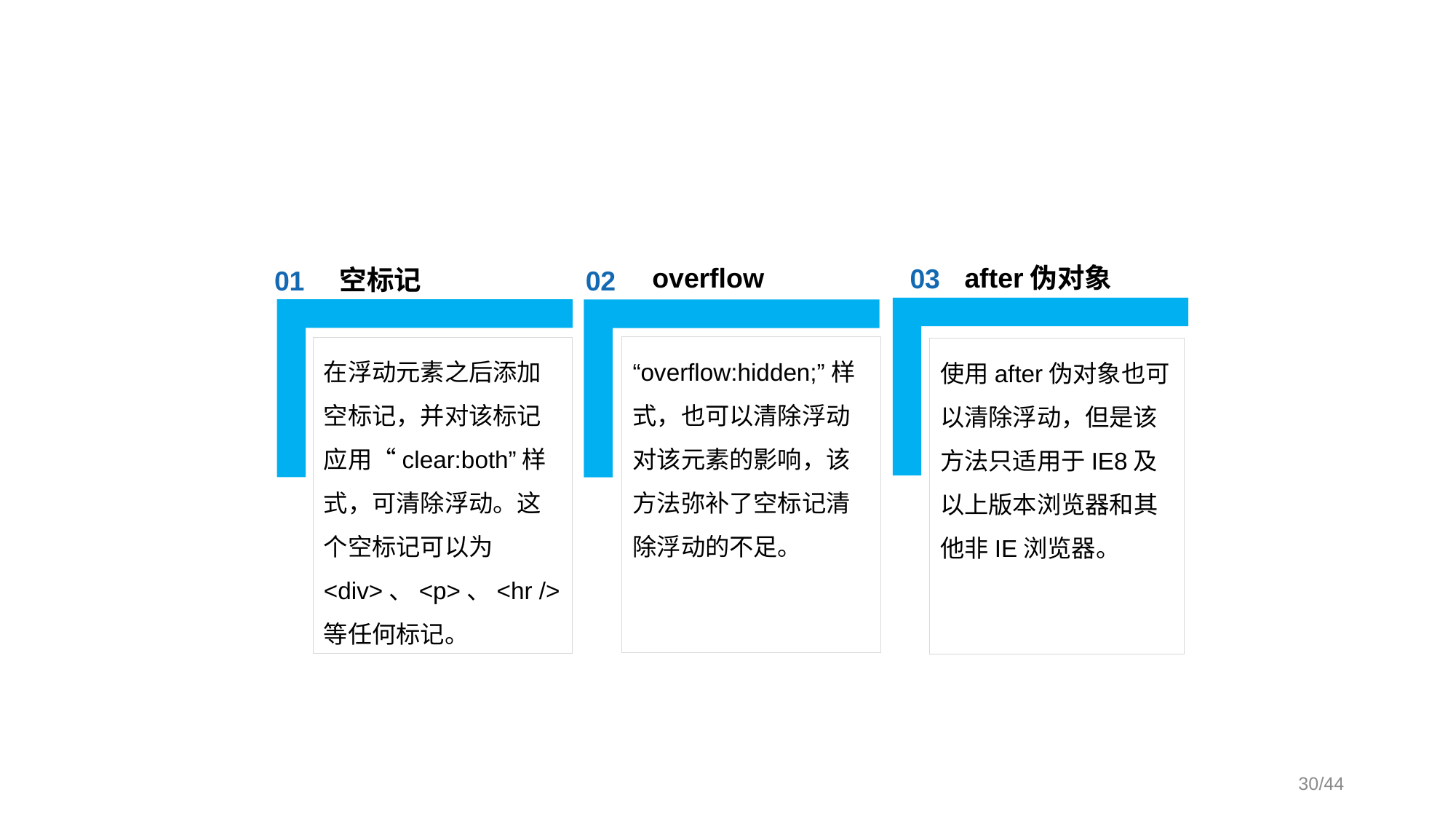

after伪对象
overflow
03
空标记
02
01
“overflow:hidden;”样式，也可以清除浮动对该元素的影响，该方法弥补了空标记清除浮动的不足。

在浮动元素之后添加空标记，并对该标记应用“clear:both”样式，可清除浮动。这个空标记可以为<div>、<p>、<hr />等任何标记。
使用after伪对象也可以清除浮动，但是该方法只适用于IE8及以上版本浏览器和其他非IE浏览器。

30/44